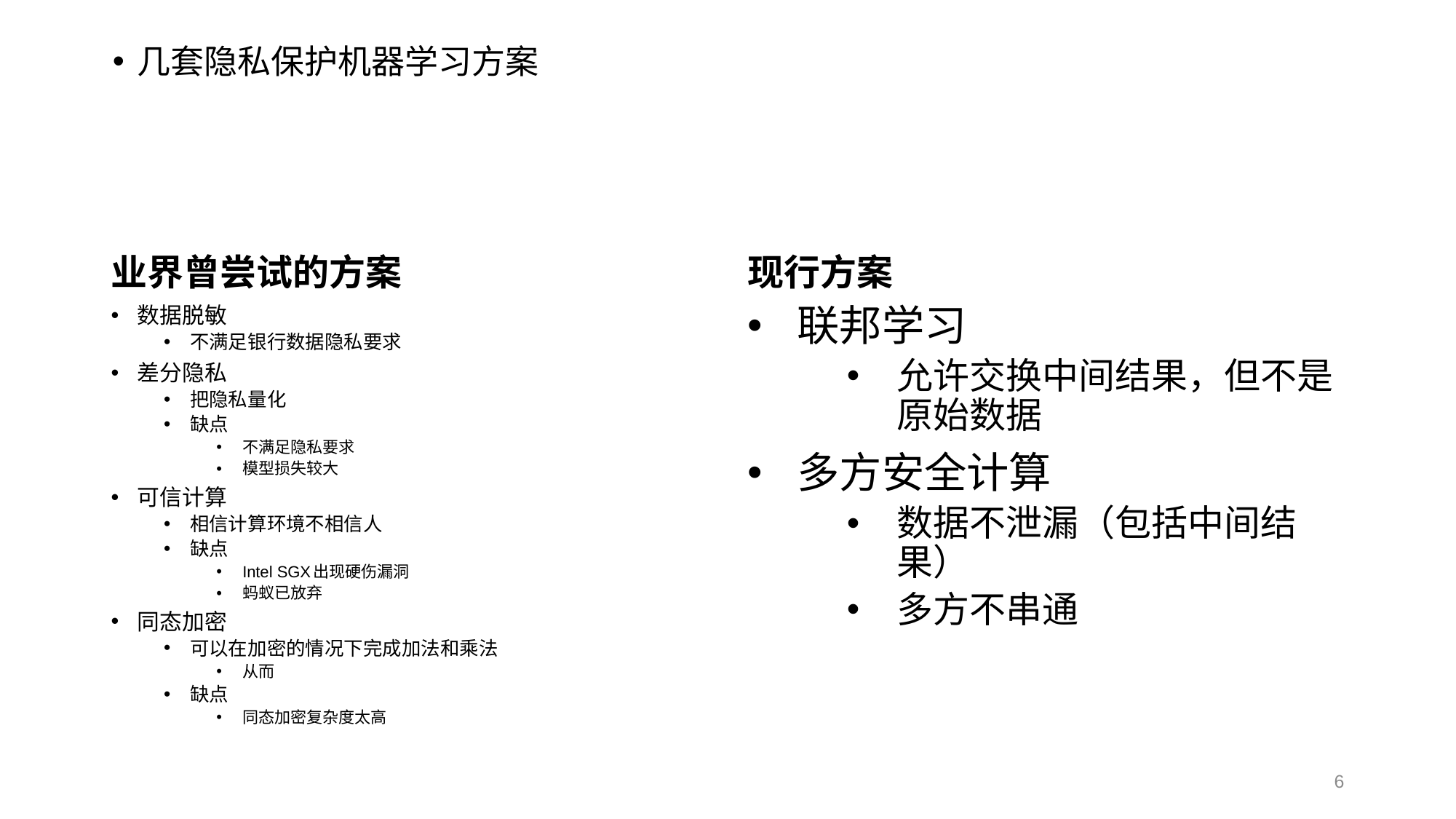

几套隐私保护机器学习方案

业界曾尝试的方案
现行方案

数据脱敏
不满足银行数据隐私要求
差分隐私
把隐私量化
缺点
不满足隐私要求
模型损失较大
可信计算
相信计算环境不相信人
缺点
Intel SGX出现硬伤漏洞
蚂蚁已放弃
同态加密
可以在加密的情况下完成加法和乘法
从而
缺点
同态加密复杂度太高
联邦学习
允许交换中间结果，但不是原始数据
多方安全计算
数据不泄漏（包括中间结果）
多方不串通
6